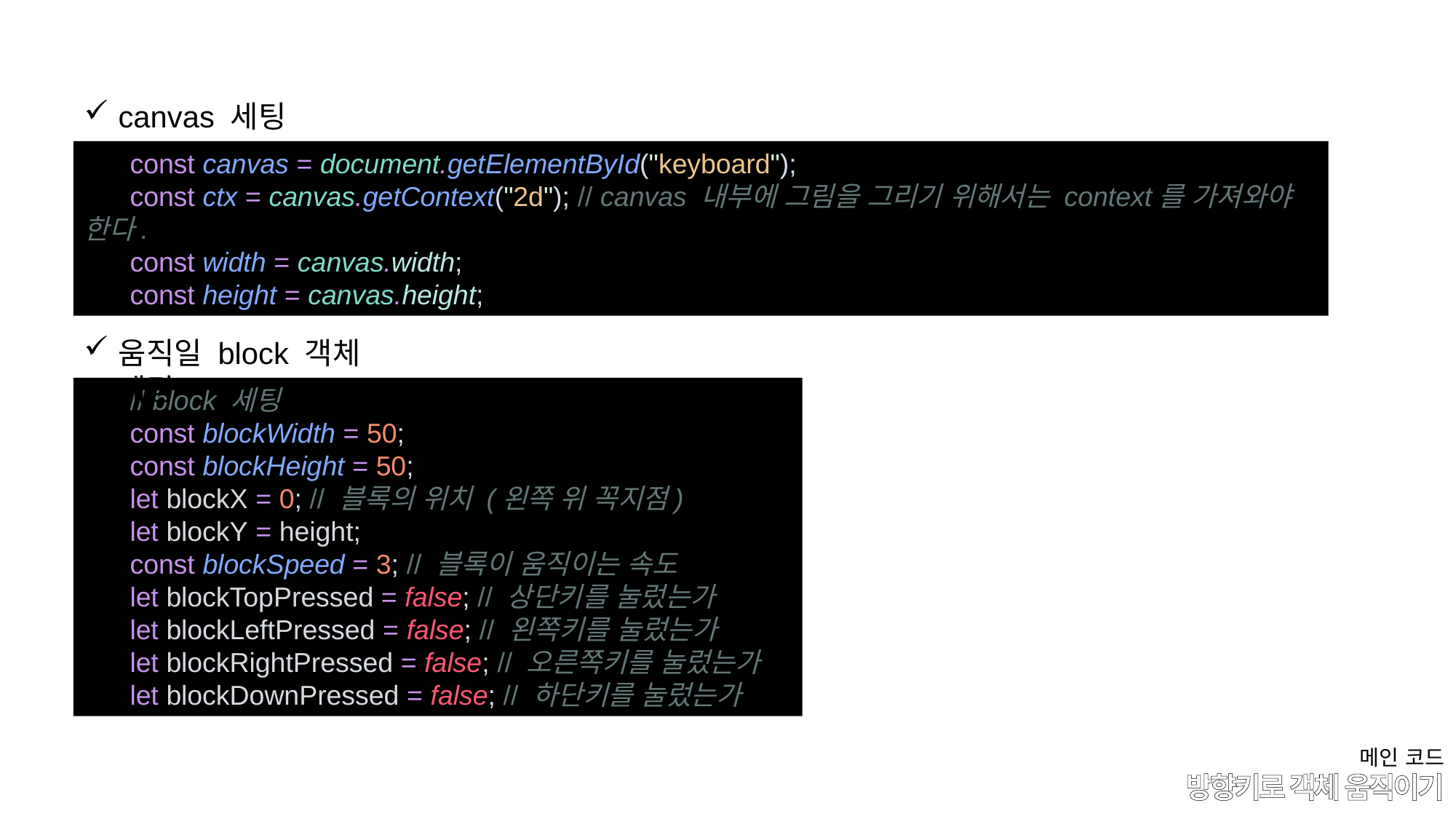

canvas 세팅
      const canvas = document.getElementById("keyboard");
      const ctx = canvas.getContext("2d"); // canvas 내부에 그림을 그리기 위해서는 context를 가져와야 한다.
      const width = canvas.width;
      const height = canvas.height;
움직일 block 객체 세팅
      // block 세팅
      const blockWidth = 50;
      const blockHeight = 50;
      let blockX = 0; // 블록의 위치 (왼쪽 위 꼭지점)
      let blockY = height;
      const blockSpeed = 3; // 블록이 움직이는 속도
      let blockTopPressed = false; // 상단키를 눌렀는가
      let blockLeftPressed = false; // 왼쪽키를 눌렀는가
      let blockRightPressed = false; // 오른쪽키를 눌렀는가
      let blockDownPressed = false; // 하단키를 눌렀는가
메인 코드
# 방향키로 객체 움직이기